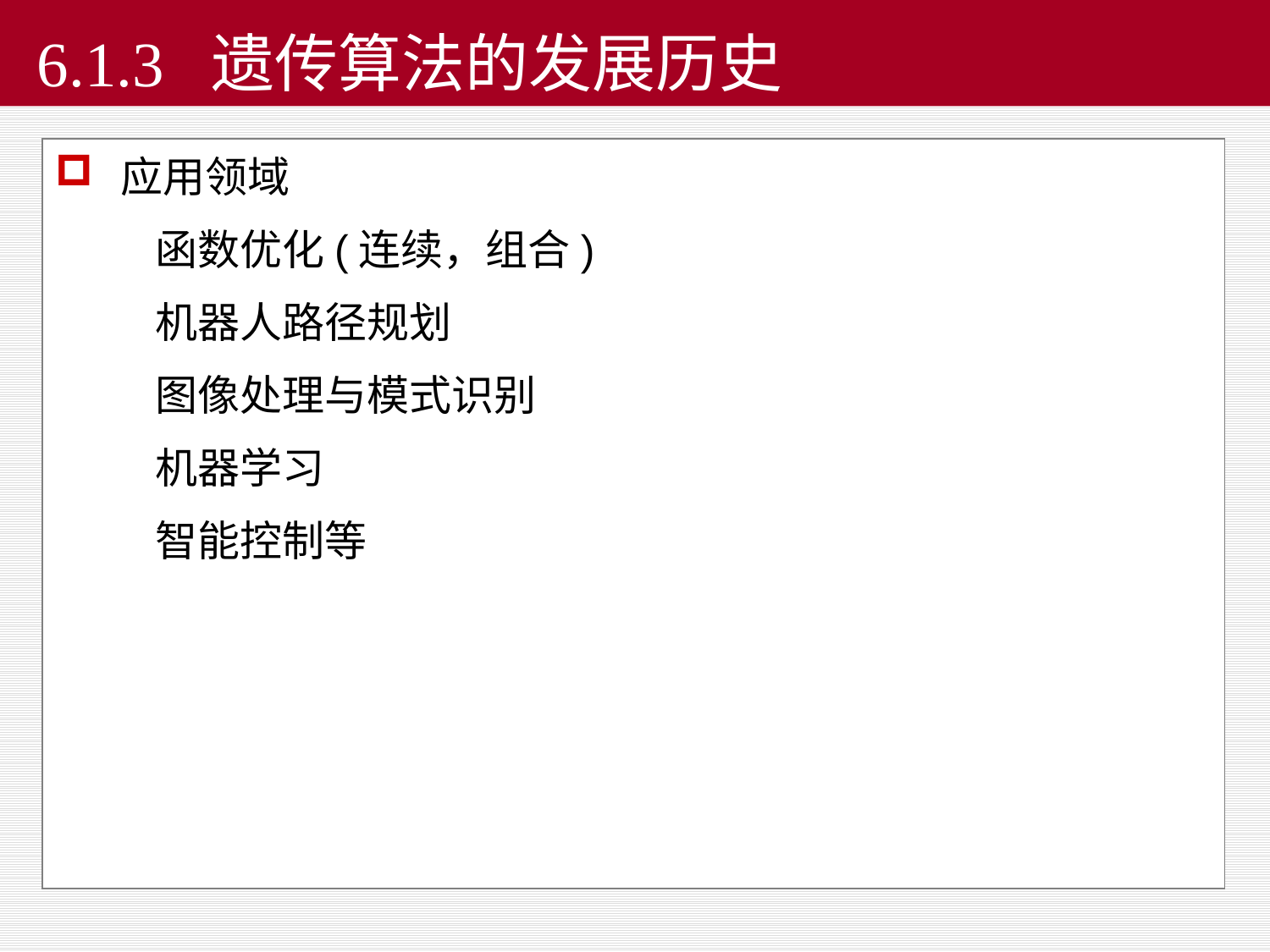

# 6.1.3  遗传算法的发展历史
应用领域
函数优化(连续，组合)
机器人路径规划
图像处理与模式识别
机器学习
智能控制等
21